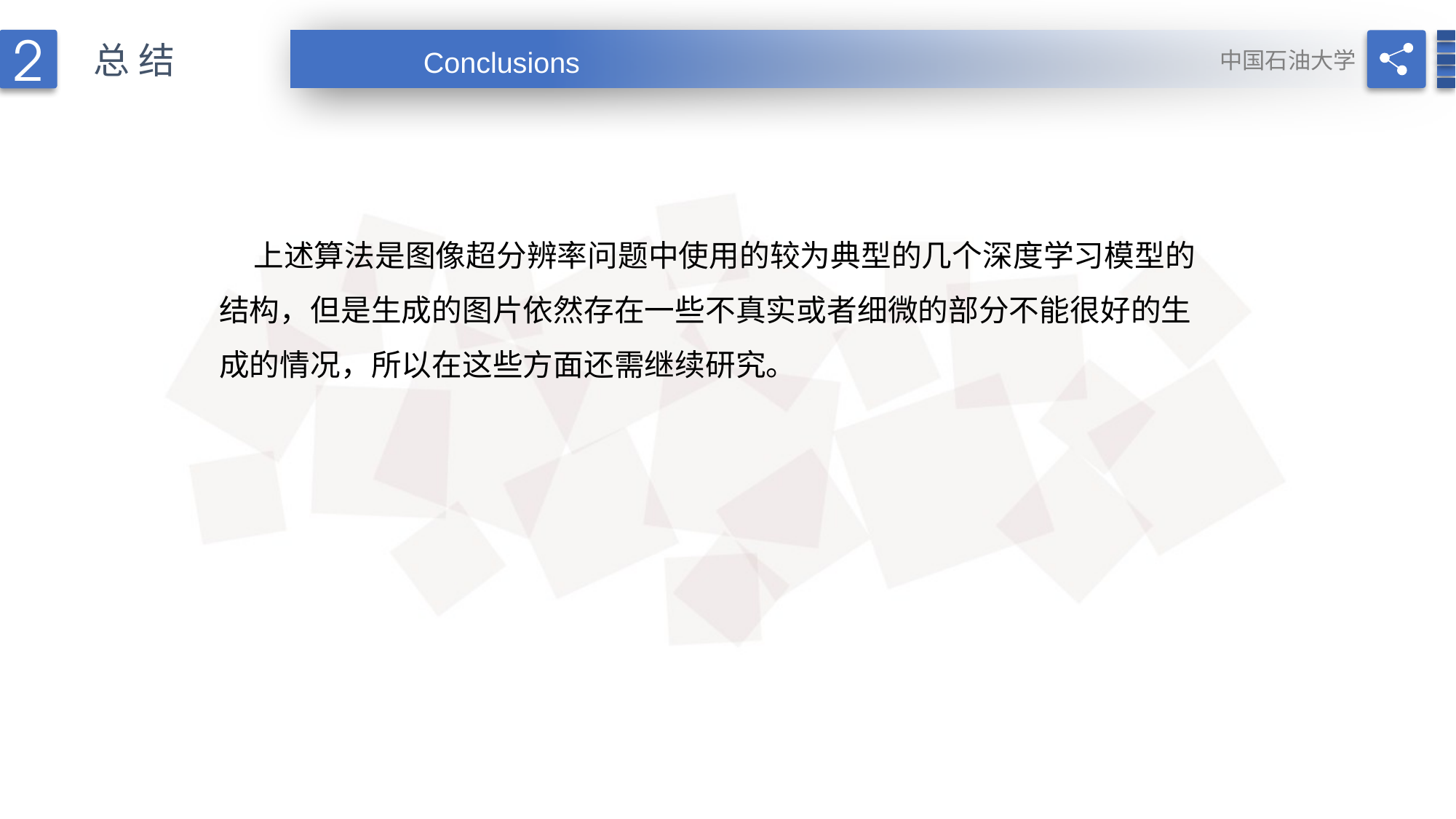

2

总结

Conclusions
中国石油大学
    上述算法是图像超分辨率问题中使用的较为典型的几个深度学习模型的结构，但是生成的图片依然存在一些不真实或者细微的部分不能很好的生成的情况，所以在这些方面还需继续研究。